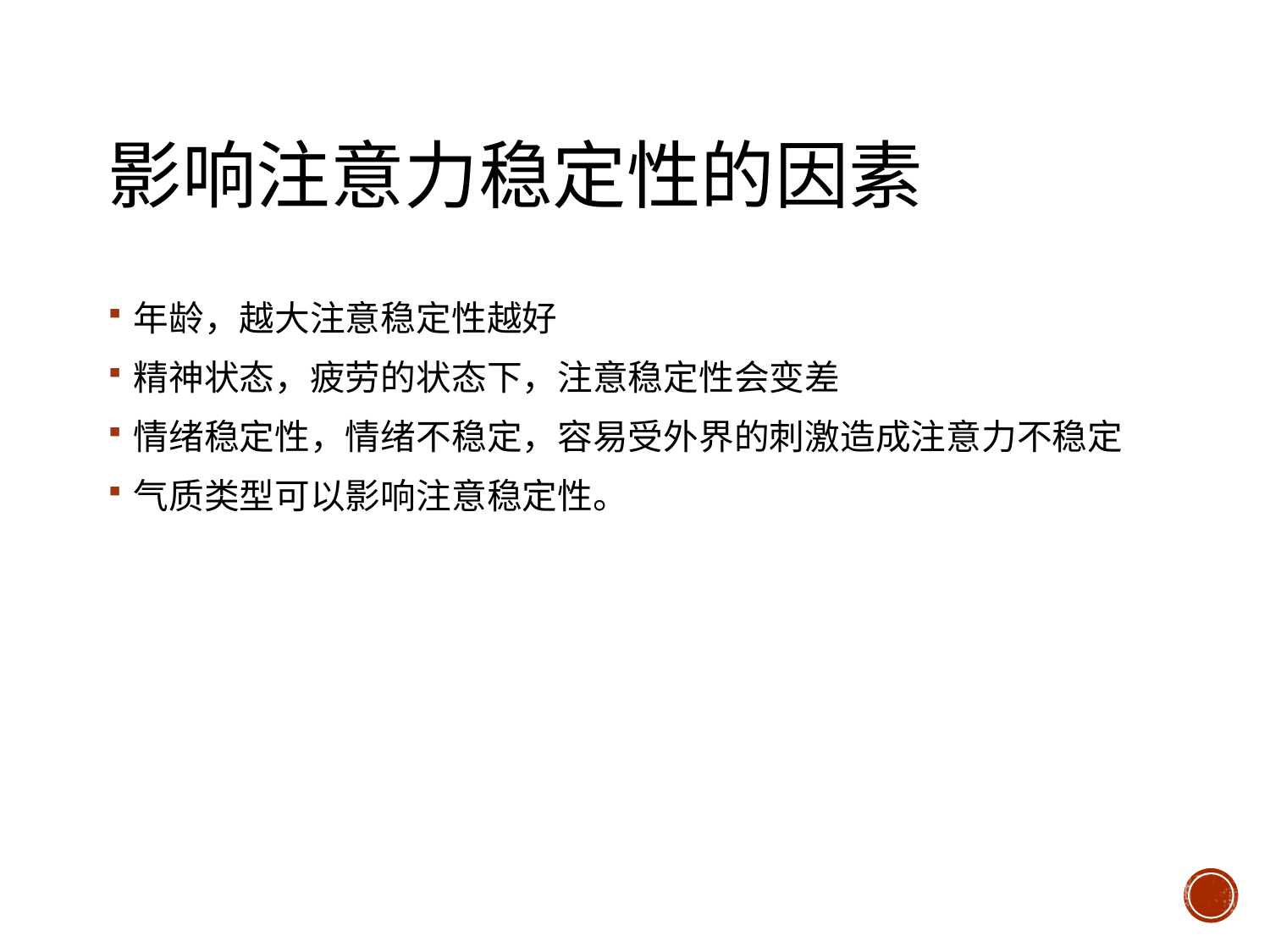

# 影响注意力稳定性的因素
年龄，越大注意稳定性越好
精神状态，疲劳的状态下，注意稳定性会变差
情绪稳定性，情绪不稳定，容易受外界的刺激造成注意力不稳定
气质类型可以影响注意稳定性。